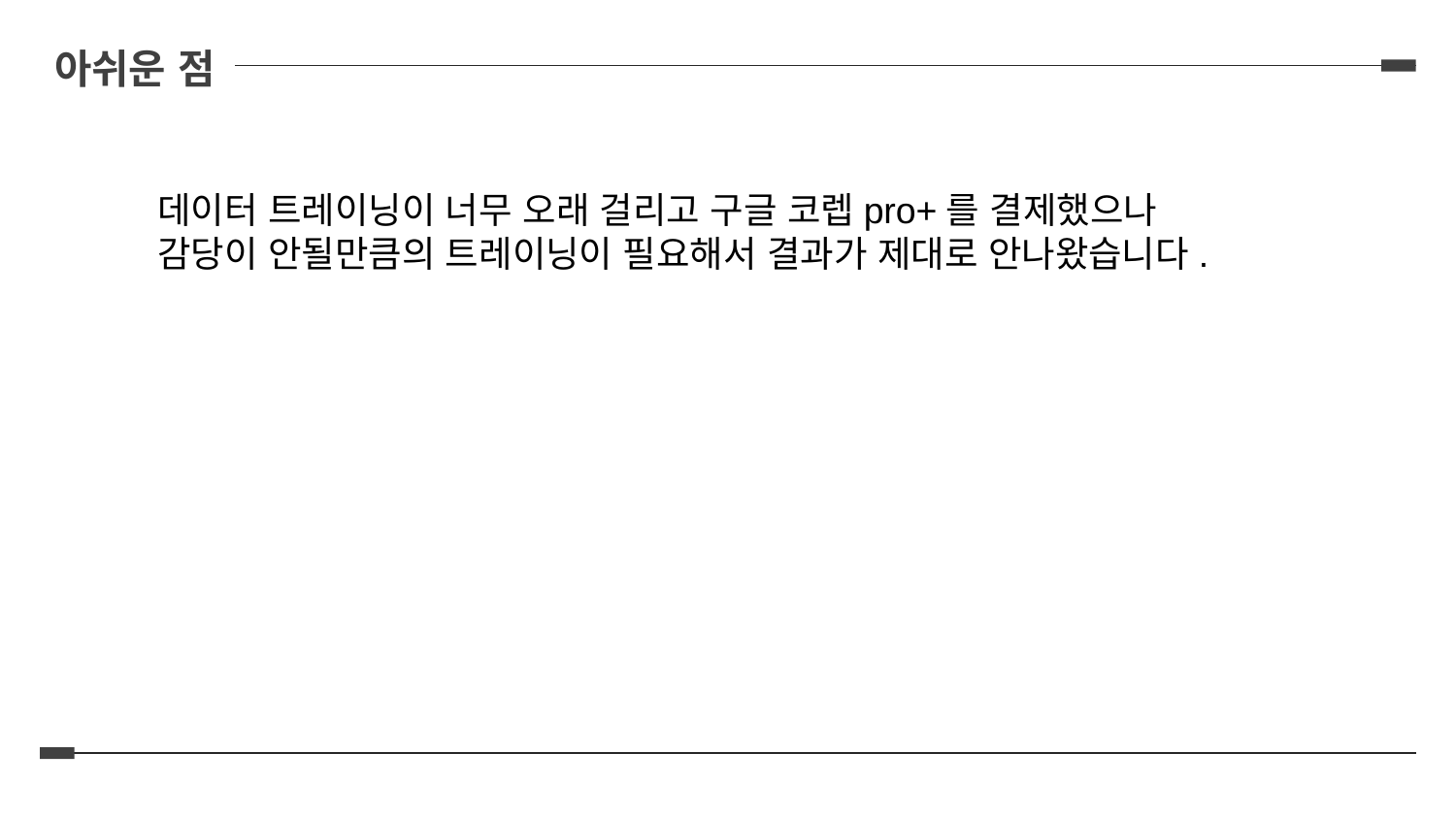

아쉬운 점

데이터 트레이닝이 너무 오래 걸리고 구글 코렙pro+를 결제했으나 감당이 안될만큼의 트레이닝이 필요해서 결과가 제대로 안나왔습니다.